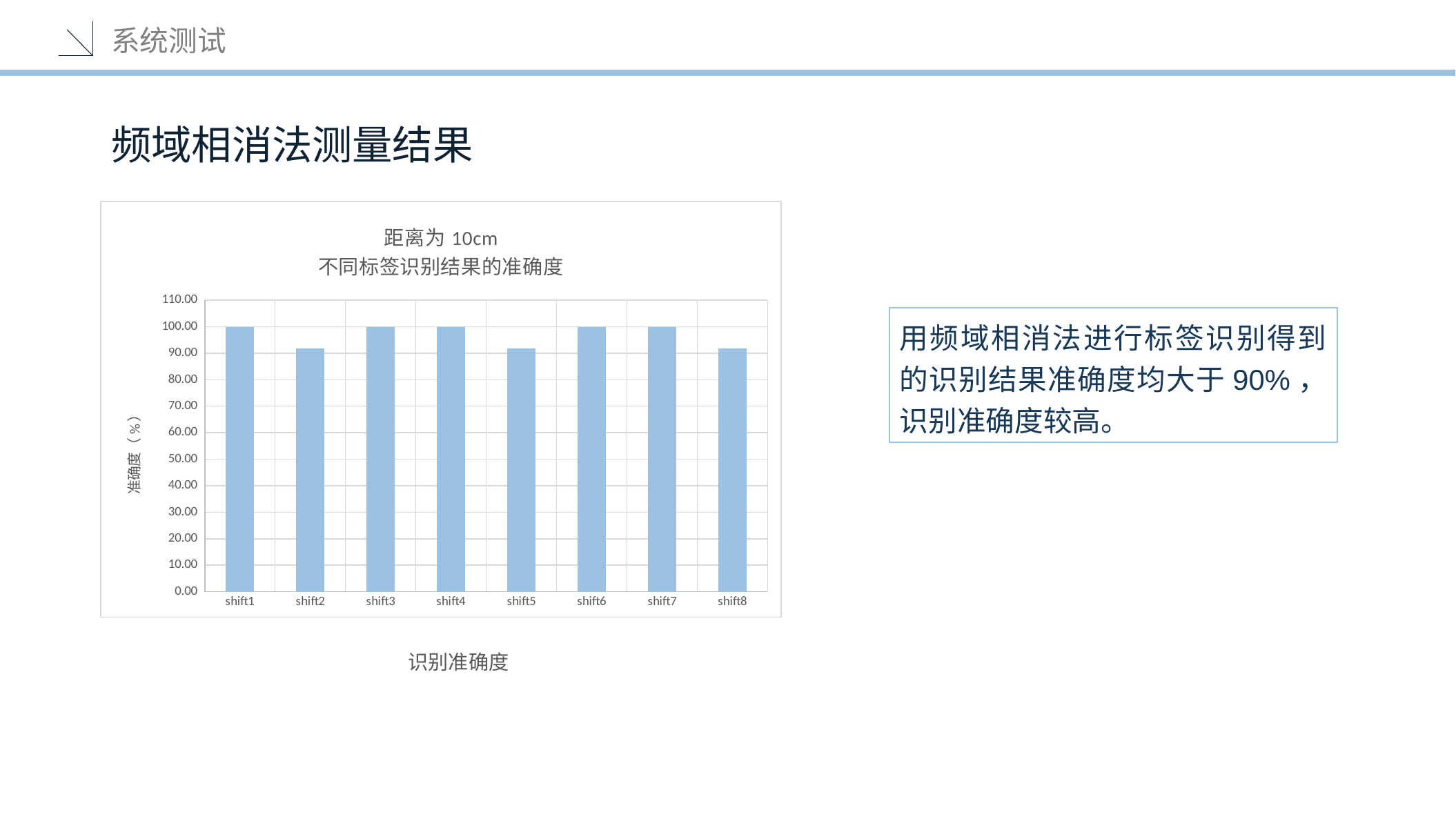

系统测试
频域相消法测量结果

### Chart: 距离为10cm
不同标签识别结果的准确度

| Category | 准确度 |
|---|---|
| shift1 | 100.0 |
| shift2 | 91.6666666666667 |
| shift3 | 100.0 |
| shift4 | 100.0 |
| shift5 | 91.6666666666667 |
| shift6 | 100.0 |
| shift7 | 100.0 |
| shift8 | 91.6666666666667 |
用频域相消法进行标签识别得到的识别结果准确度均大于90%，识别准确度较高。
识别准确度